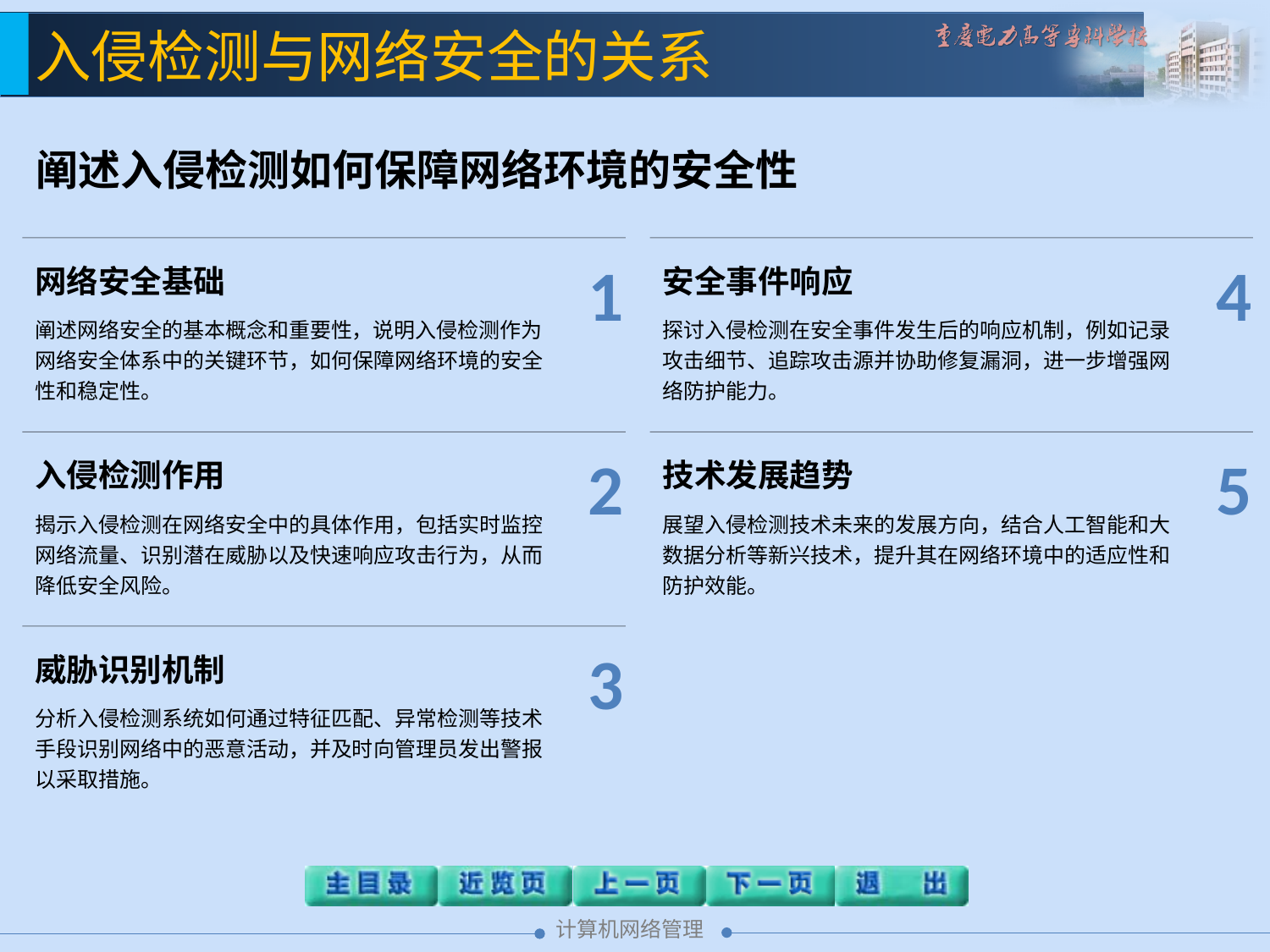

入侵检测与网络安全的关系
阐述入侵检测如何保障网络环境的安全性
1
网络安全基础
阐述网络安全的基本概念和重要性，说明入侵检测作为网络安全体系中的关键环节，如何保障网络环境的安全性和稳定性。
4
安全事件响应
探讨入侵检测在安全事件发生后的响应机制，例如记录攻击细节、追踪攻击源并协助修复漏洞，进一步增强网络防护能力。
2
入侵检测作用
揭示入侵检测在网络安全中的具体作用，包括实时监控网络流量、识别潜在威胁以及快速响应攻击行为，从而降低安全风险。
5
技术发展趋势
展望入侵检测技术未来的发展方向，结合人工智能和大数据分析等新兴技术，提升其在网络环境中的适应性和防护效能。
3
威胁识别机制
分析入侵检测系统如何通过特征匹配、异常检测等技术手段识别网络中的恶意活动，并及时向管理员发出警报以采取措施。